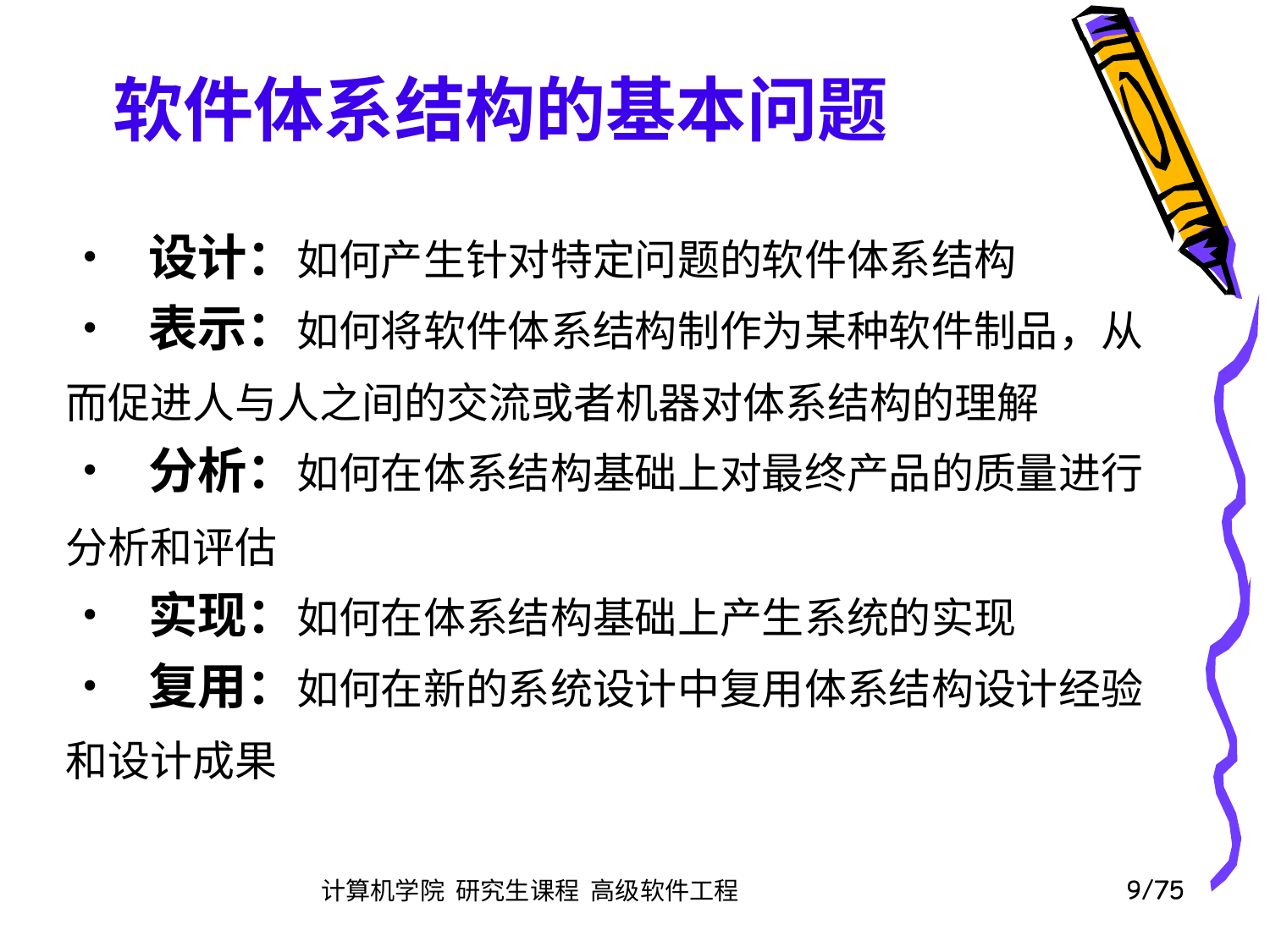

软件体系结构的基本问题

•  设计：如何产生针对特定问题的软件体系结构
•  表示：如何将软件体系结构制作为某种软件制品，从而促进人与人之间的交流或者机器对体系结构的理解
•  分析：如何在体系结构基础上对最终产品的质量进行分析和评估
•  实现：如何在体系结构基础上产生系统的实现
•  复用：如何在新的系统设计中复用体系结构设计经验和设计成果

			计算机学院  研究生课程  高级软件工程

9/75